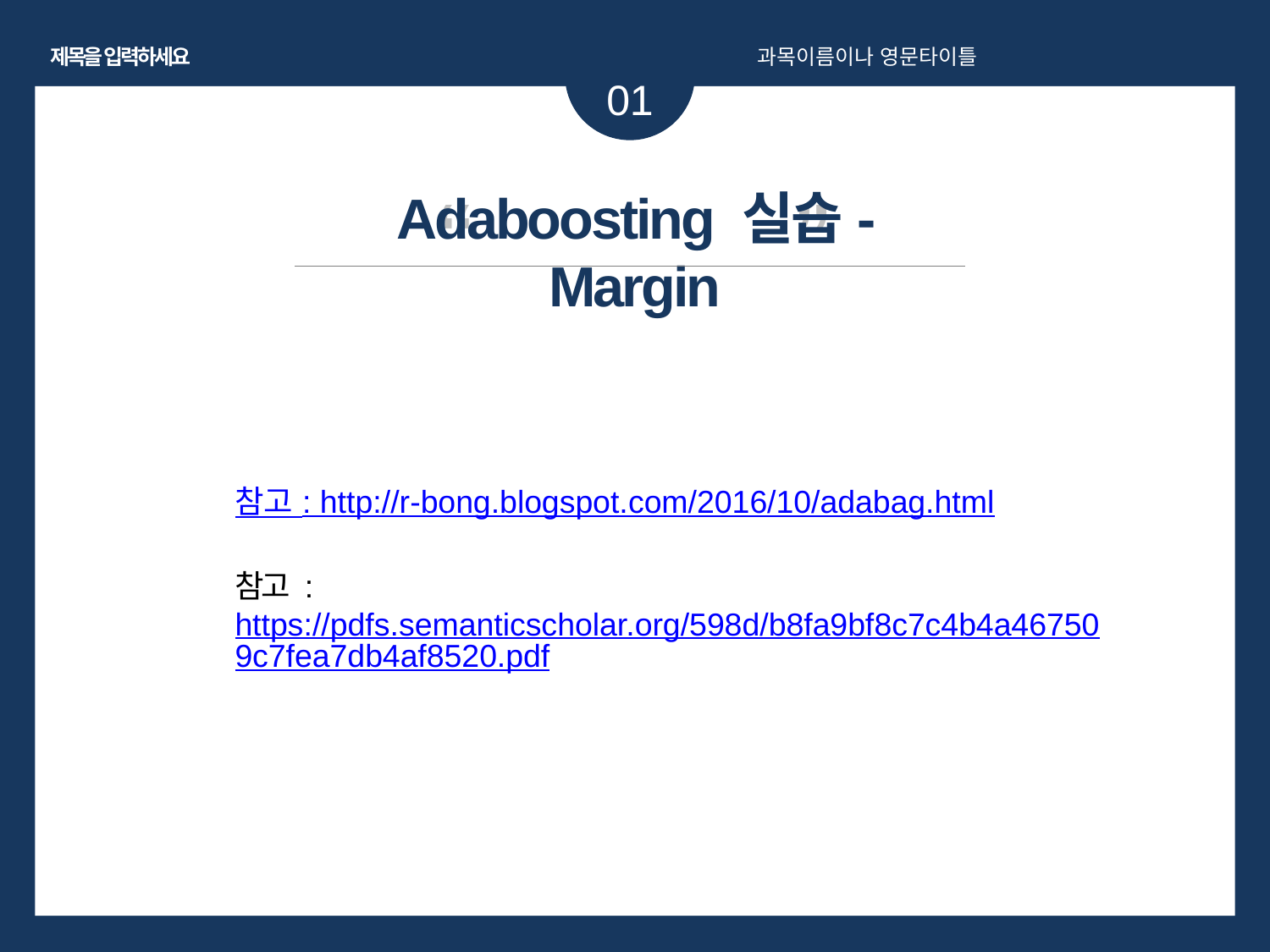

제목을 입력하세요
과목이름이나 영문타이틀
01

“           ”
Adaboosting 실습-Margin
참고 : http://r-bong.blogspot.com/2016/10/adabag.html

참고 : https://pdfs.semanticscholar.org/598d/b8fa9bf8c7c4b4a467509c7fea7db4af8520.pdf